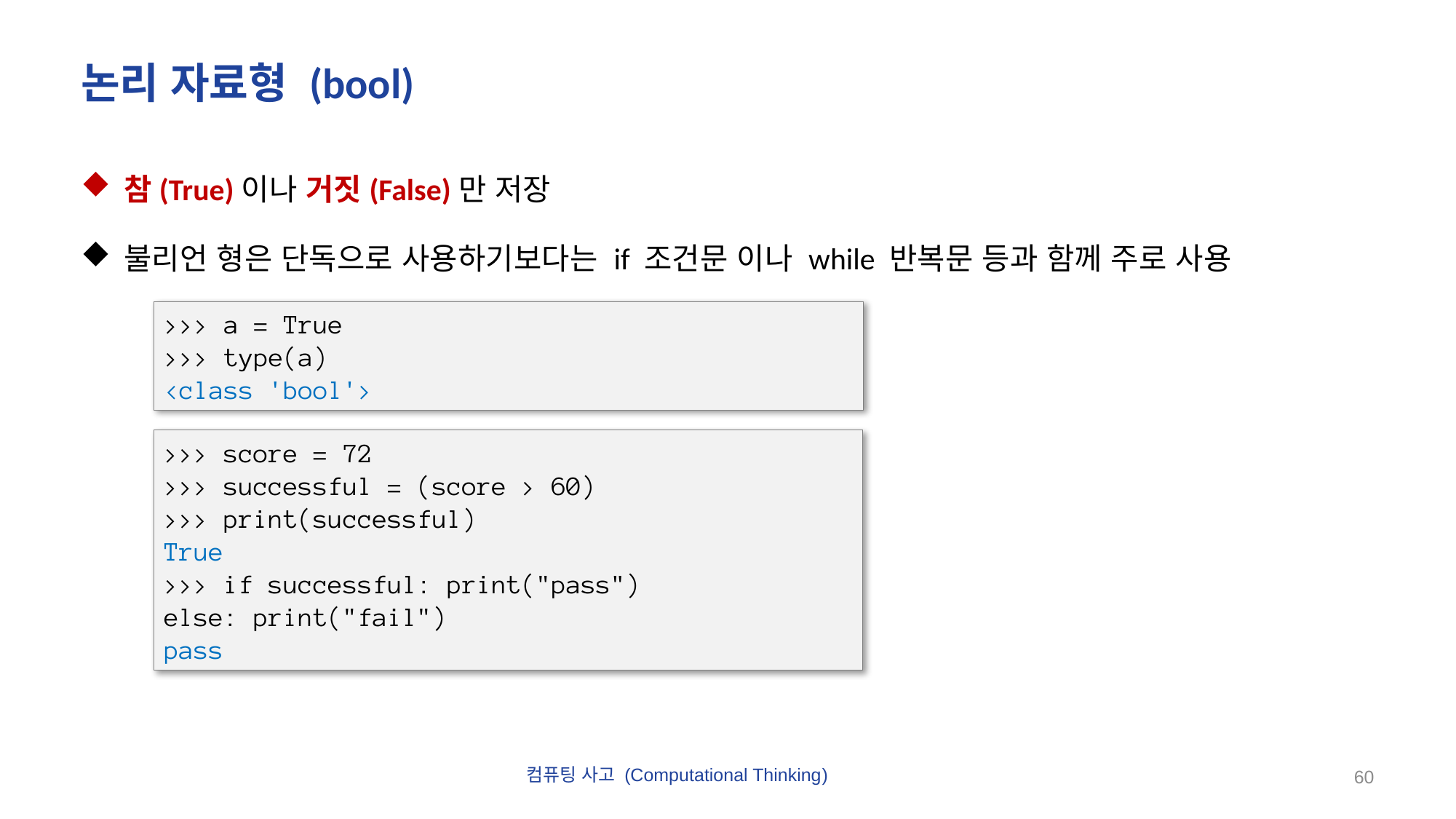

# 논리 자료형 (bool)
참(True)이나 거짓(False)만 저장
불리언 형은 단독으로 사용하기보다는 if 조건문 이나 while 반복문 등과 함께 주로 사용

>>> a = True
>>> type(a)
<class 'bool'>
>>> score = 72
>>> successful = (score > 60)
>>> print(successful)
True
>>> if successful: print("pass")
else: print("fail")
pass